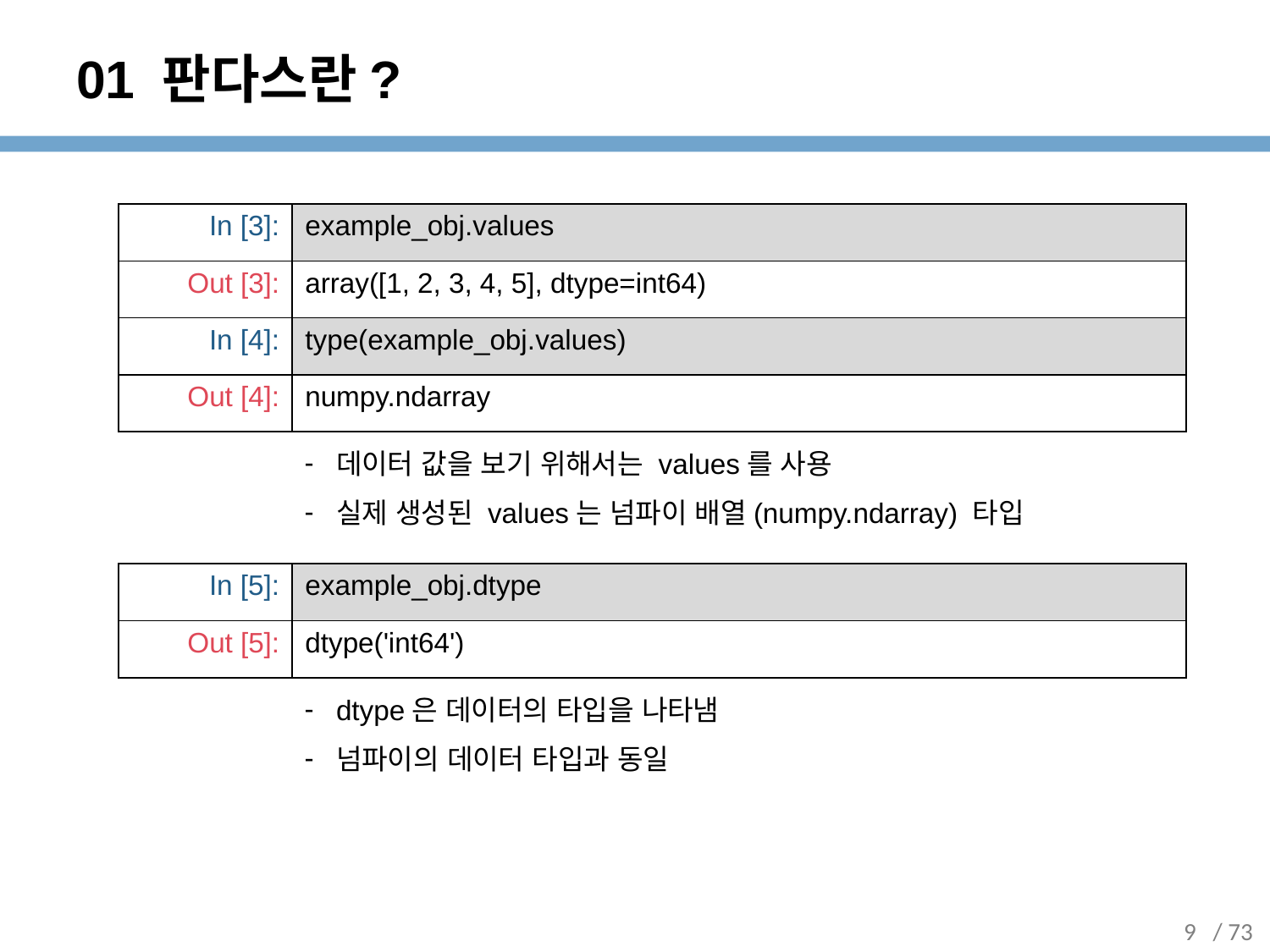

# 01 판다스란?
| In [3]: | example\_obj.values |
| --- | --- |
| Out [3]: | array([1, 2, 3, 4, 5], dtype=int64) |
| In [4]: | type(example\_obj.values) |
| Out [4]: | numpy.ndarray |
데이터 값을 보기 위해서는 values를 사용
실제 생성된 values는 넘파이 배열(numpy.ndarray) 타입
| In [5]: | example\_obj.dtype |
| --- | --- |
| Out [5]: | dtype('int64') |
dtype은 데이터의 타입을 나타냄
넘파이의 데이터 타입과 동일
9
/ 73